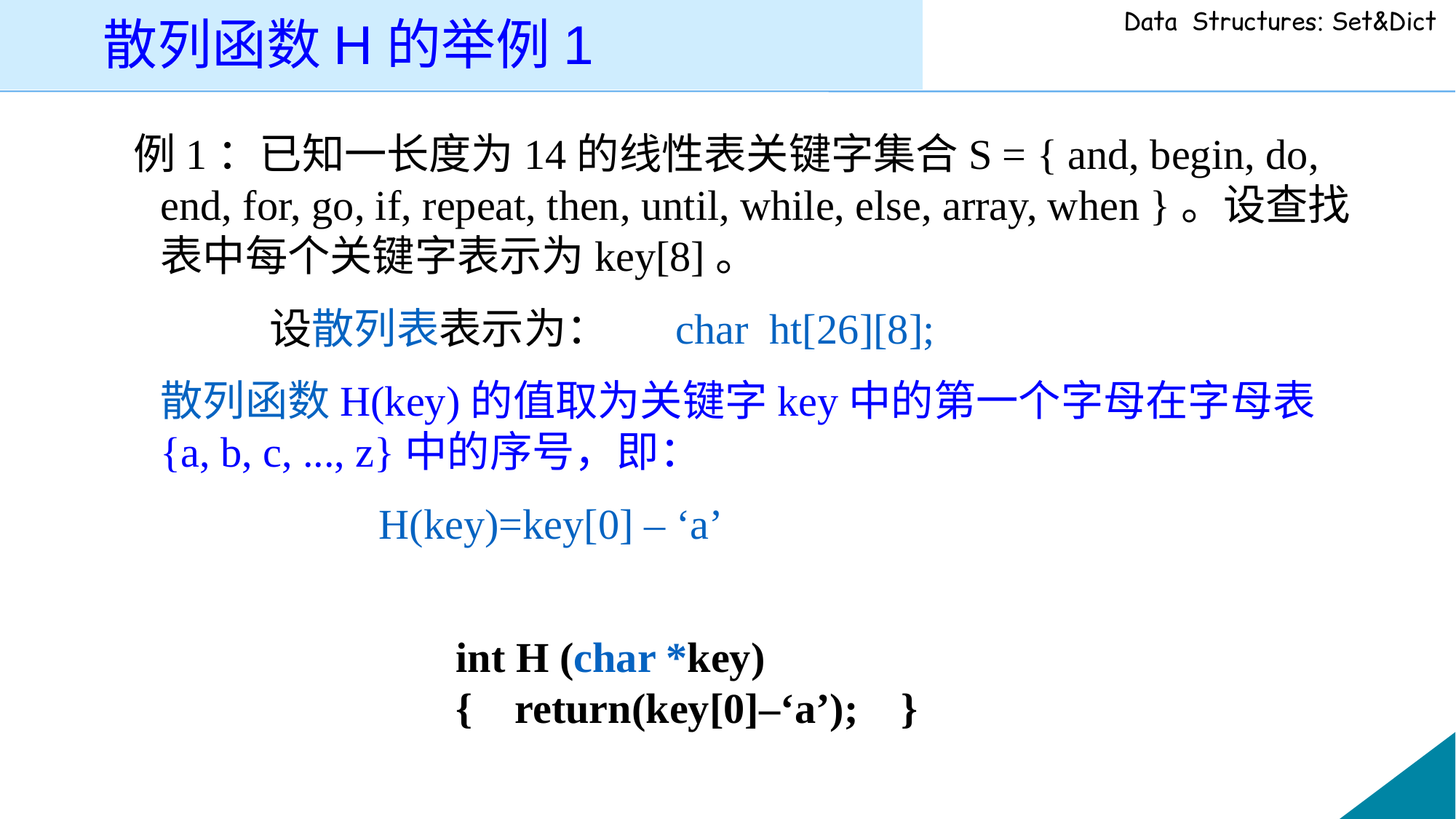

散列函数H的举例1
例1：已知一长度为14的线性表关键字集合S = { and, begin, do, end, for, go, if, repeat, then, until, while, else, array, when }。设查找表中每个关键字表示为key[8]。
   	设散列表表示为：      char  ht[26][8];
	散列函数H(key)的值取为关键字key中的第一个字母在字母表{a, b, c, ..., z}中的序号，即：
			H(key)=key[0] – ‘a’
int H (char *key)
{    return(key[0]–‘a’);    }